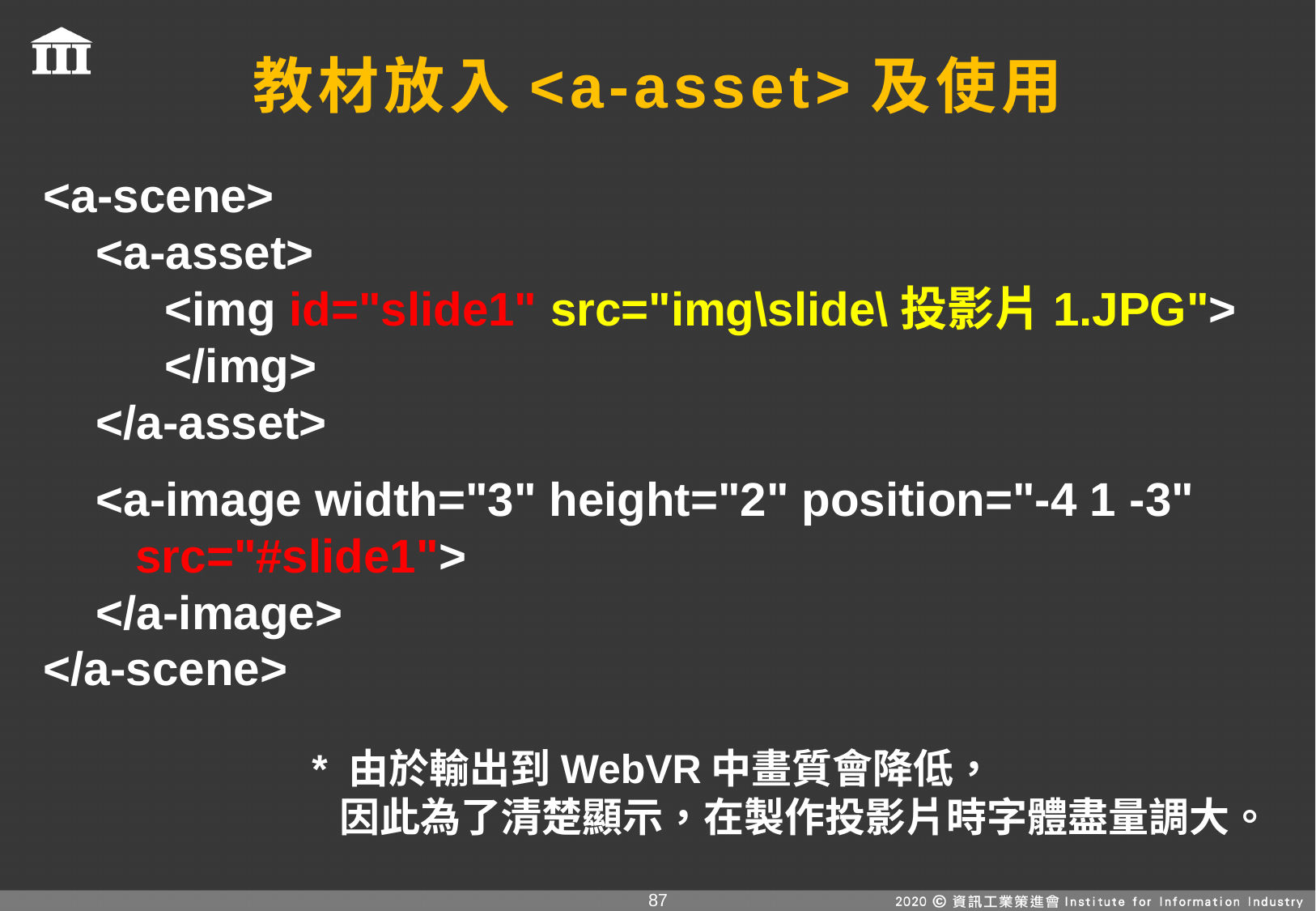

# 教材放入<a-asset>及使用
<a-scene>
    <a-asset>
	<img id="slide1" src="img\slide\投影片1.JPG">
	</img>
    </a-asset>
    <a-image width="3" height="2" position="-4 1 -3" 
       src="#slide1">
    </a-image>
</a-scene>
* 由於輸出到WebVR中畫質會降低，
   因此為了清楚顯示，在製作投影片時字體盡量調大。
87